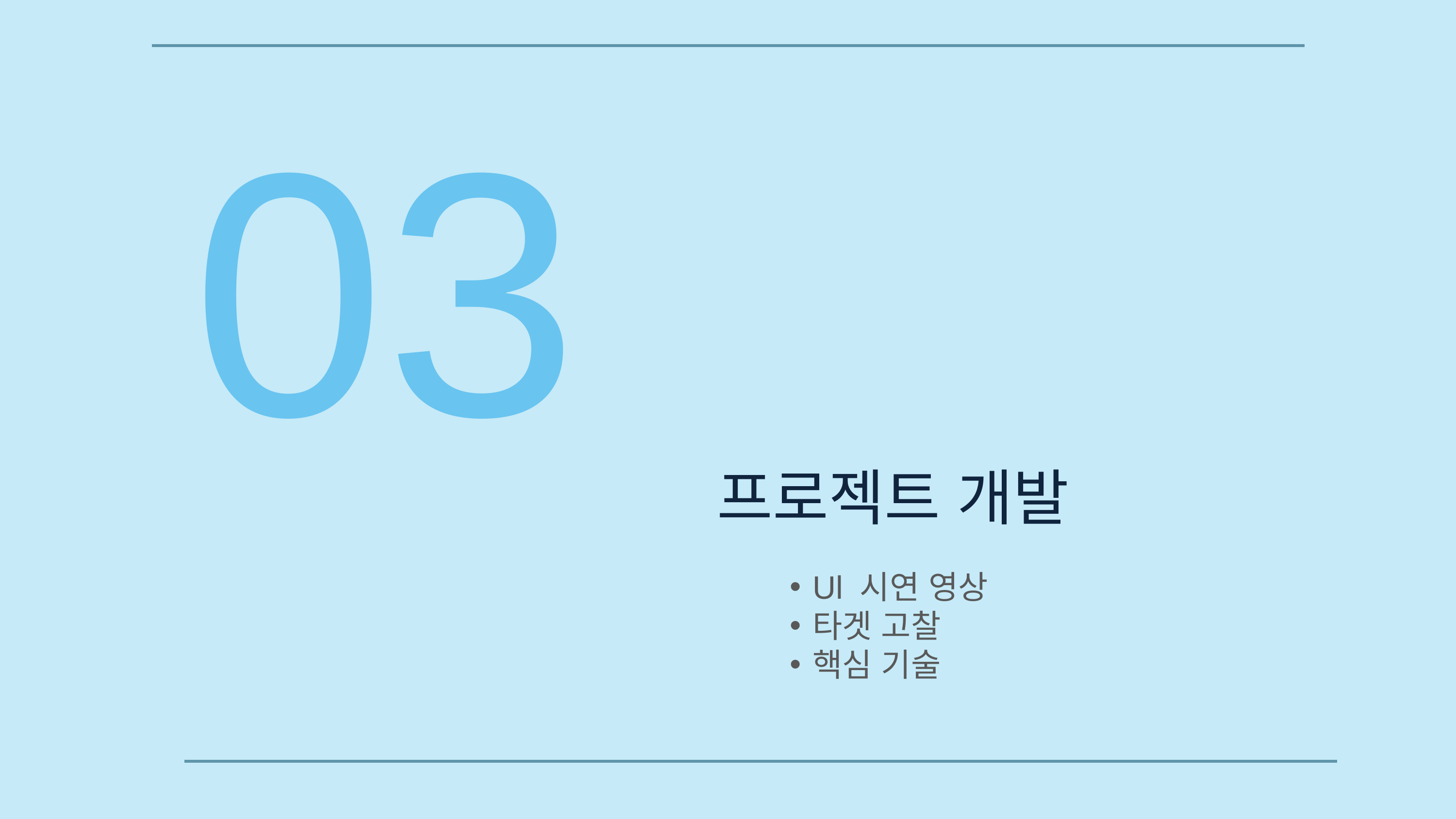

03
프로젝트 개발
Ul 시연 영상
타겟 고찰
핵심 기술